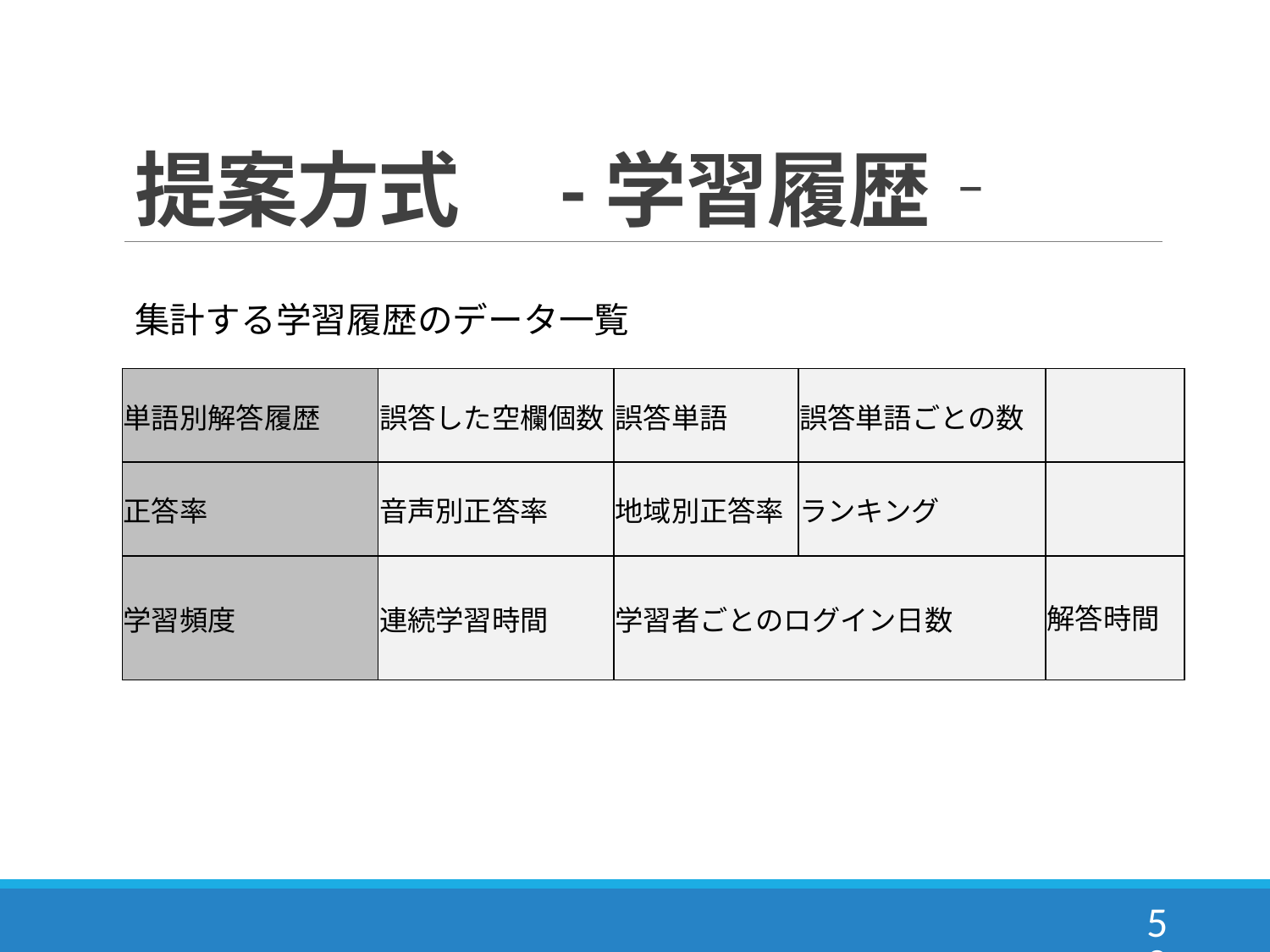

# 提案方式　-学習履歴‐
集計する学習履歴のデータ一覧
| 単語別解答履歴 | 誤答した空欄個数 | 誤答単語 | 誤答単語ごとの数 |  |
| --- | --- | --- | --- | --- |
| 正答率 | 音声別正答率 | 地域別正答率 | ランキング |  |
| 学習頻度 | 連続学習時間 | 学習者ごとのログイン日数 |  | 解答時間 |
58